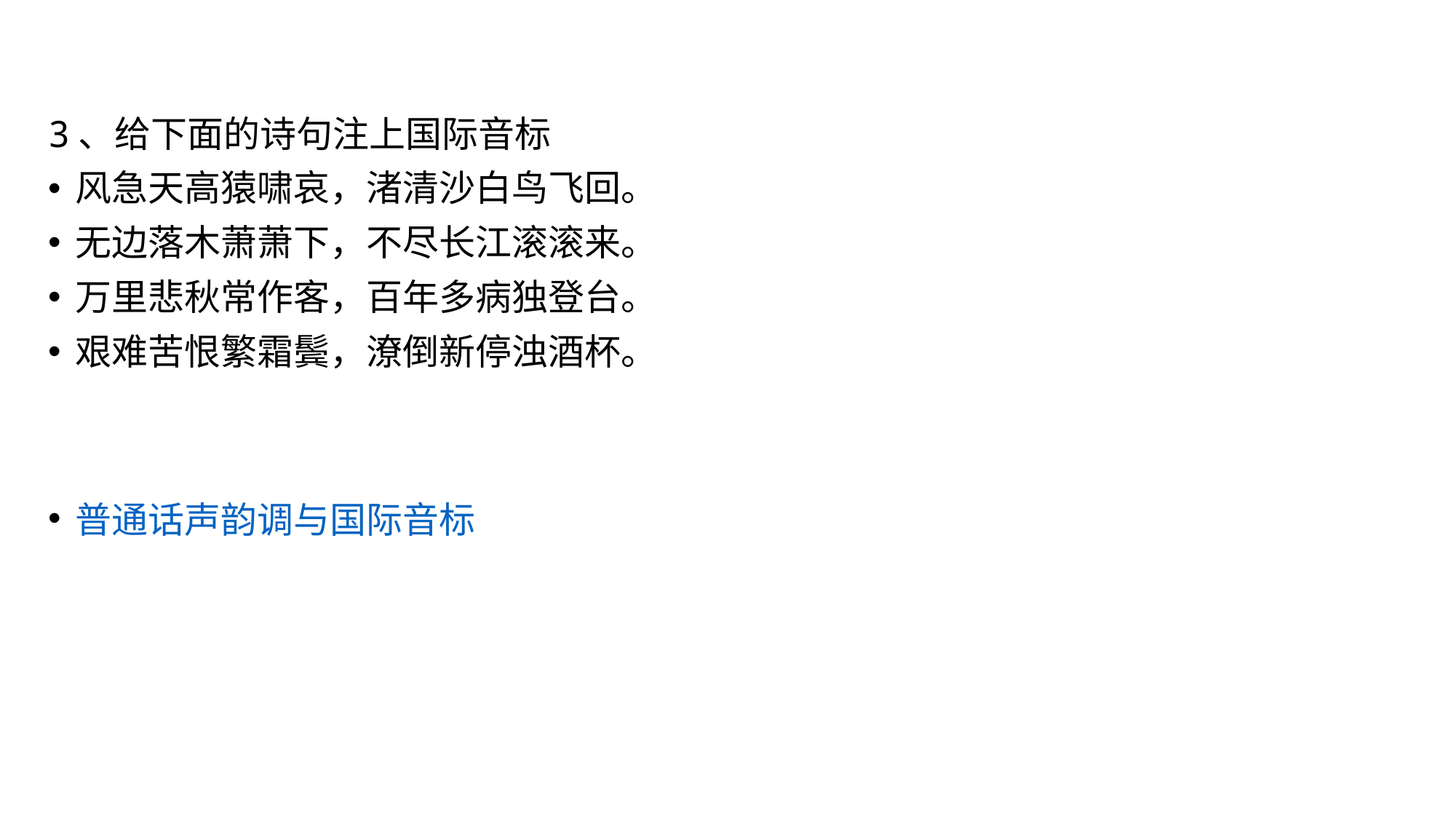

3、给下面的诗句注上国际音标
风急天高猿啸哀，渚清沙白鸟飞回。
无边落木萧萧下，不尽长江滚滚来。
万里悲秋常作客，百年多病独登台。
艰难苦恨繁霜鬓，潦倒新停浊酒杯。

普通话声韵调与国际音标